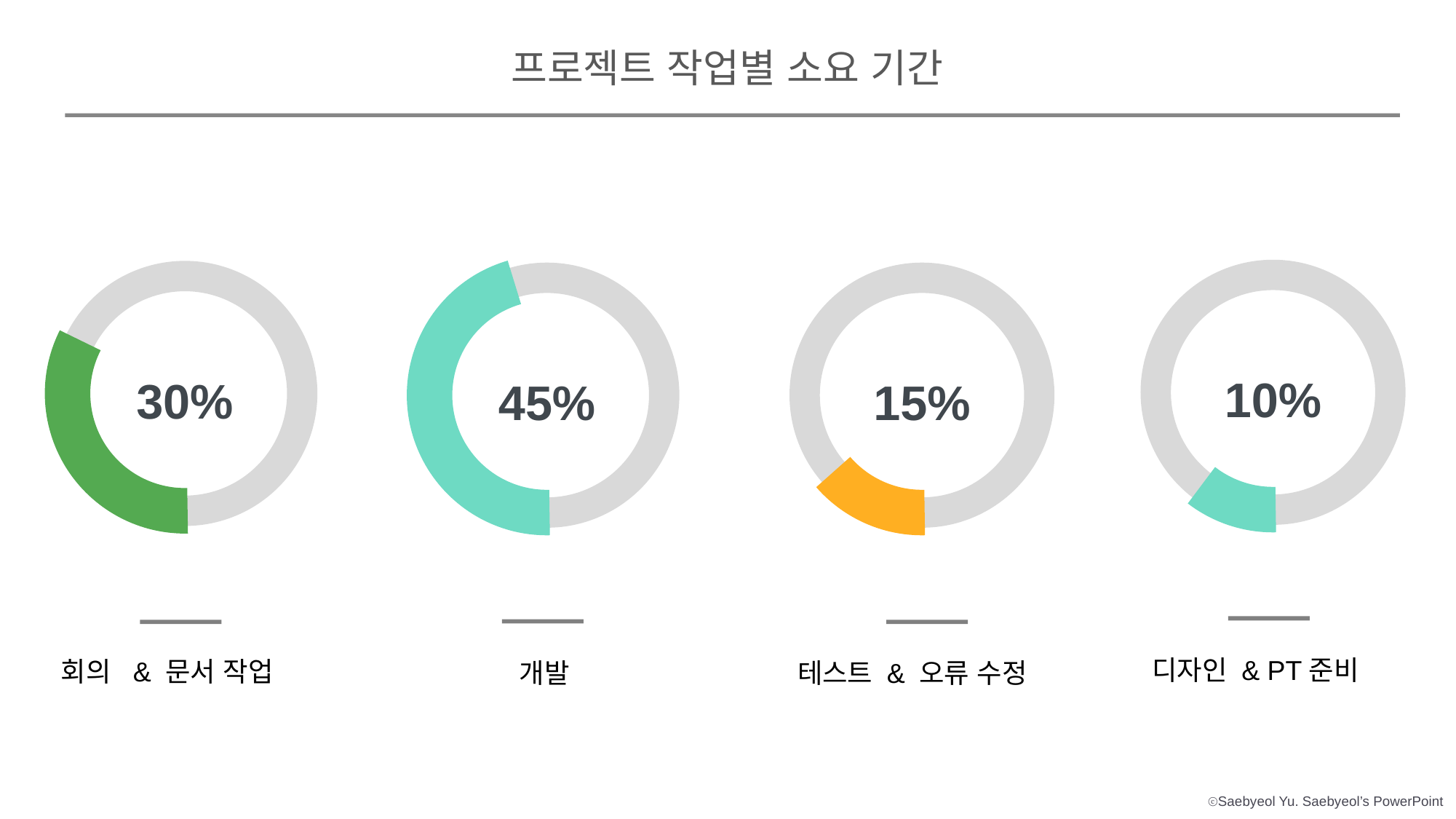

프로젝트 작업별 소요 기간

10%
30%
45%
15%

디자인 & PT준비
회의  & 문서 작업
개발
테스트 & 오류 수정